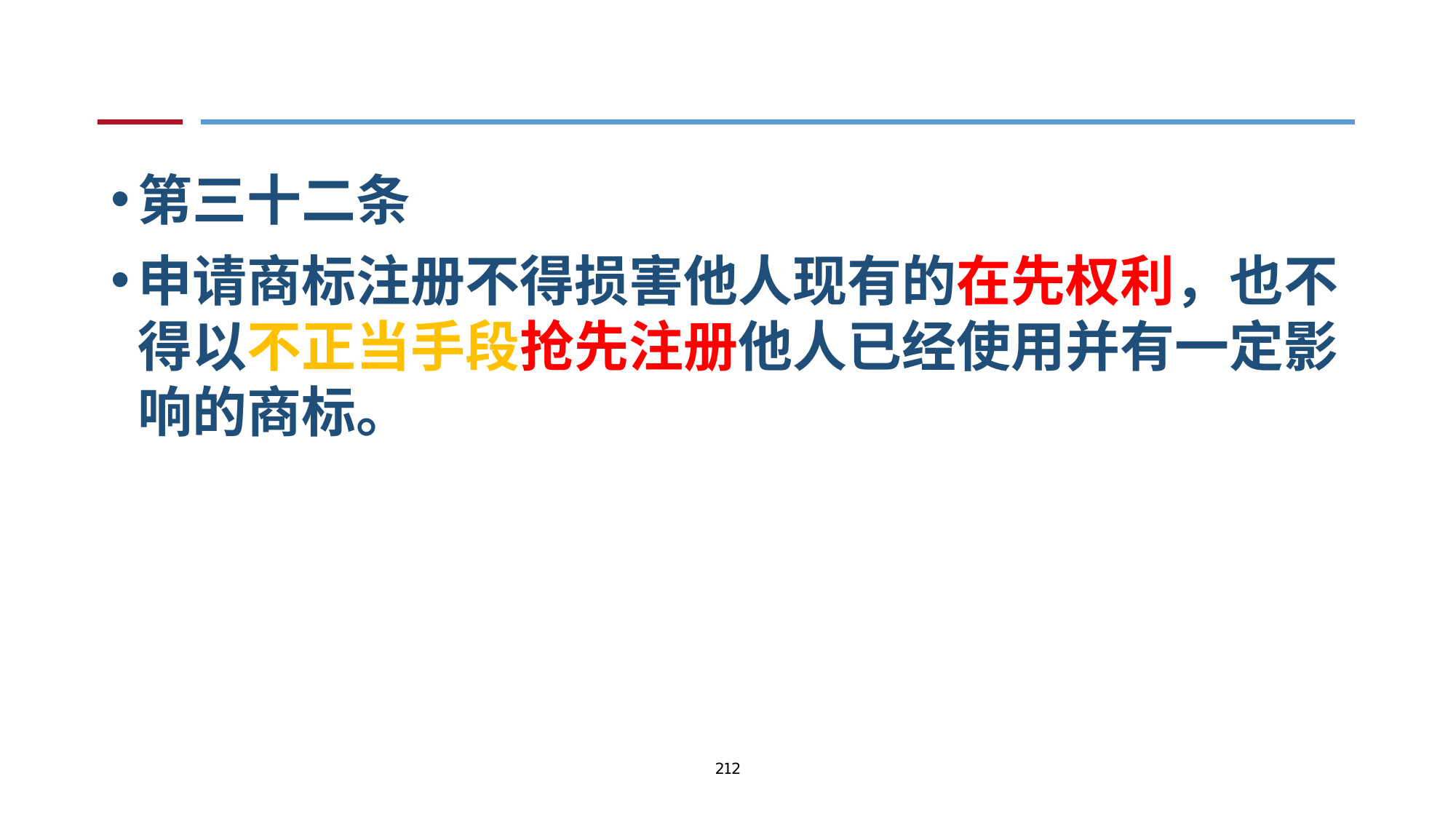

#
第三十二条
申请商标注册不得损害他人现有的在先权利，也不得以不正当手段抢先注册他人已经使用并有一定影响的商标。

212